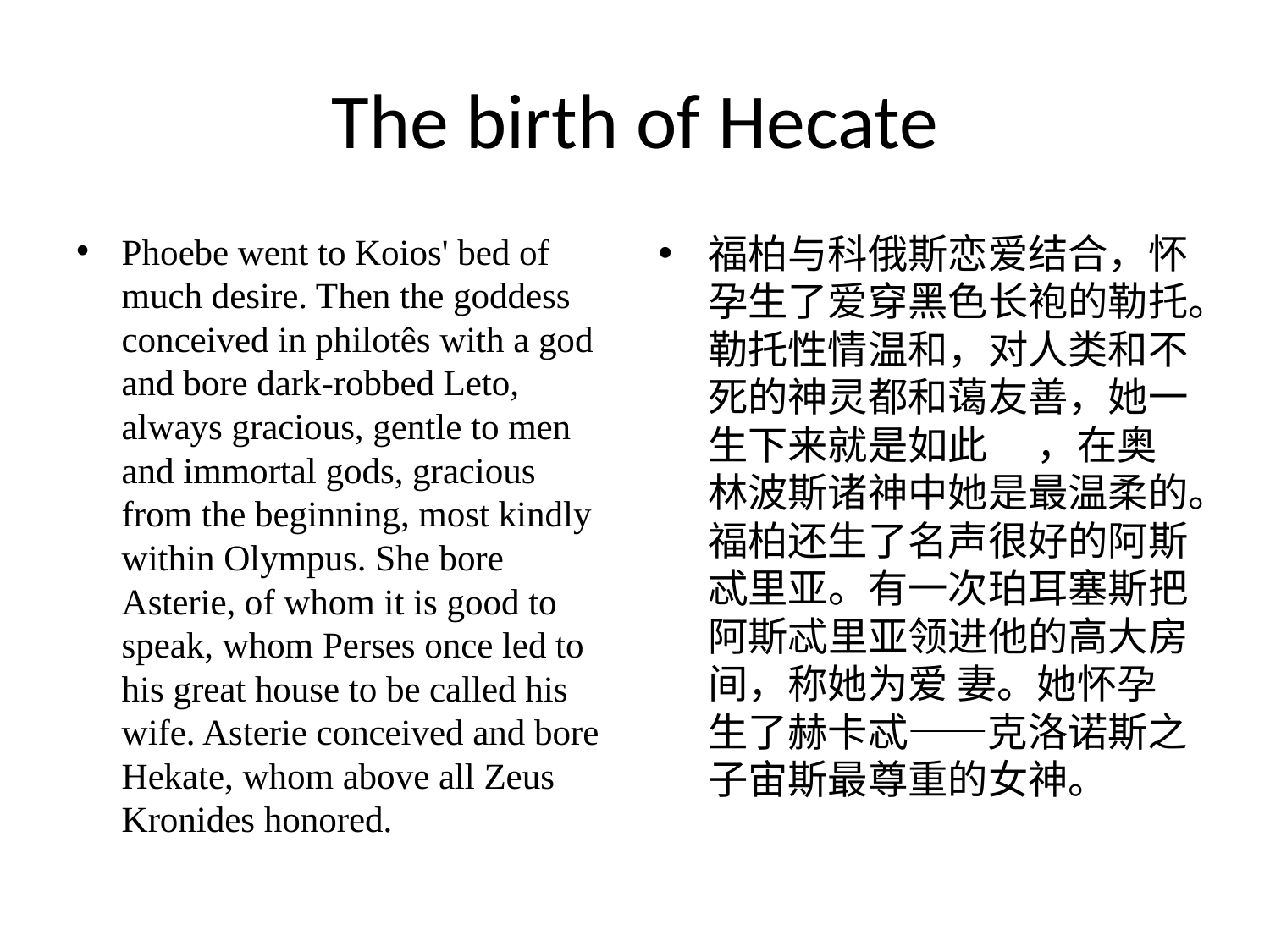

# The birth of Hecate
Phoebe went to Koios' bed of much desire. Then the goddess conceived in philotês with a god and bore dark-robbed Leto, always gracious, gentle to men and immortal gods, gracious from the beginning, most kindly within Olympus. She bore Asterie, of whom it is good to speak, whom Perses once led to his great house to be called his wife. Asterie conceived and bore Hekate, whom above all Zeus Kronides honored.
福柏与科俄斯恋爱结合，怀孕⽣了爱穿⿊⾊长袍的勒托。勒托性情温和，对⼈类和不死的神灵都和蔼友善，她⼀⽣下来就是如此 　，在奥林波斯诸神中她是最温柔的。福柏还⽣了名声很好的阿斯忒⾥亚。有⼀次珀⽿塞斯把阿斯忒⾥亚领进他的⾼⼤房间，称她为爱 妻。她怀孕⽣了赫卡忒——克洛诺斯之⼦宙斯最尊重的⼥神。